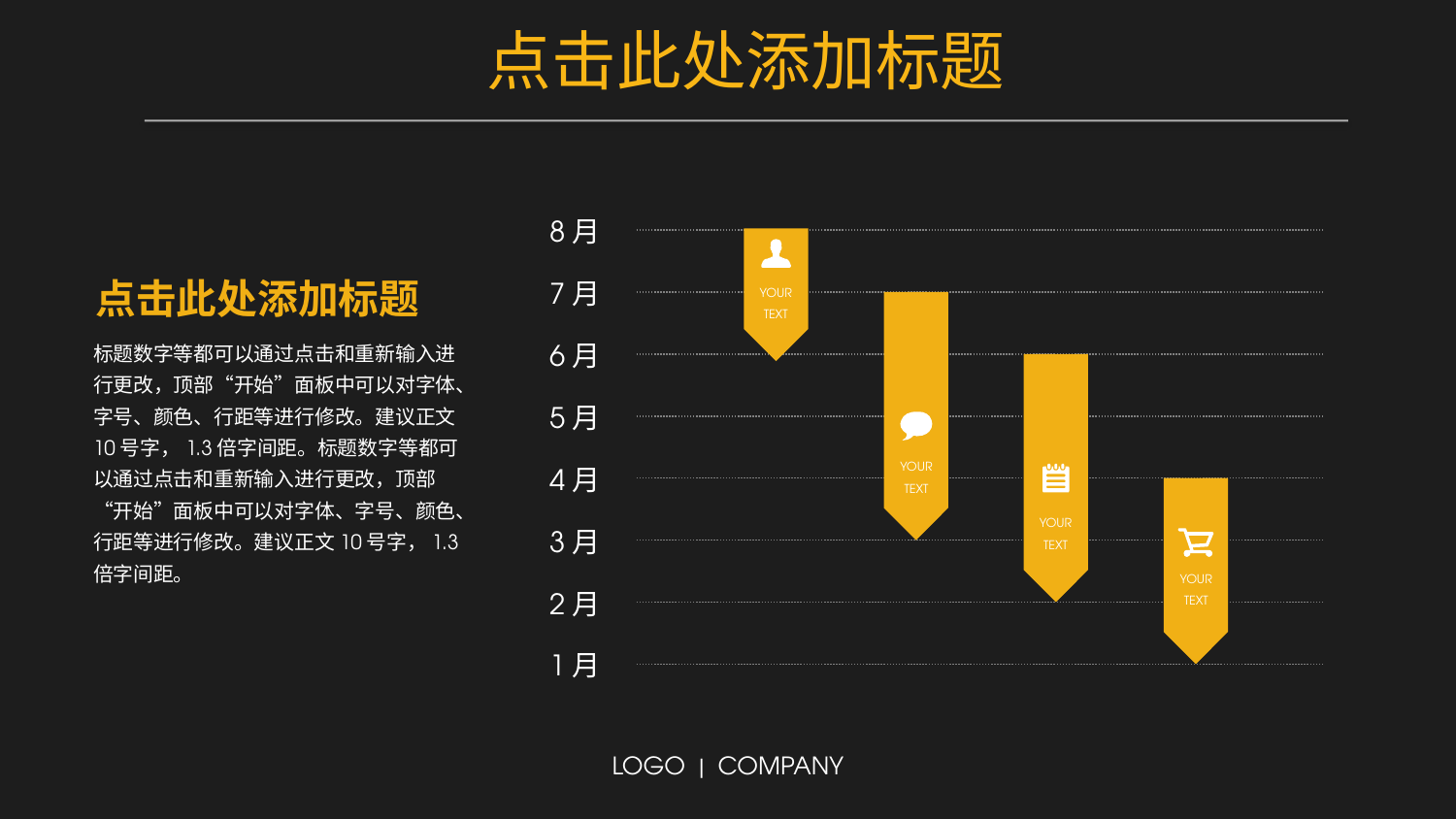

点击此处添加标题
8月

点击此处添加标题

7月
YOUR TEXT
标题数字等都可以通过点击和重新输入进行更改，顶部“开始”面板中可以对字体、字号、颜色、行距等进行修改。建议正文10号字，1.3倍字间距。标题数字等都可以通过点击和重新输入进行更改，顶部“开始”面板中可以对字体、字号、颜色、行距等进行修改。建议正文10号字，1.3倍字间距。
6月

5月

YOUR TEXT

4月

YOUR TEXT
3月

YOUR TEXT
2月
1月
LOGO  |  COMPANY